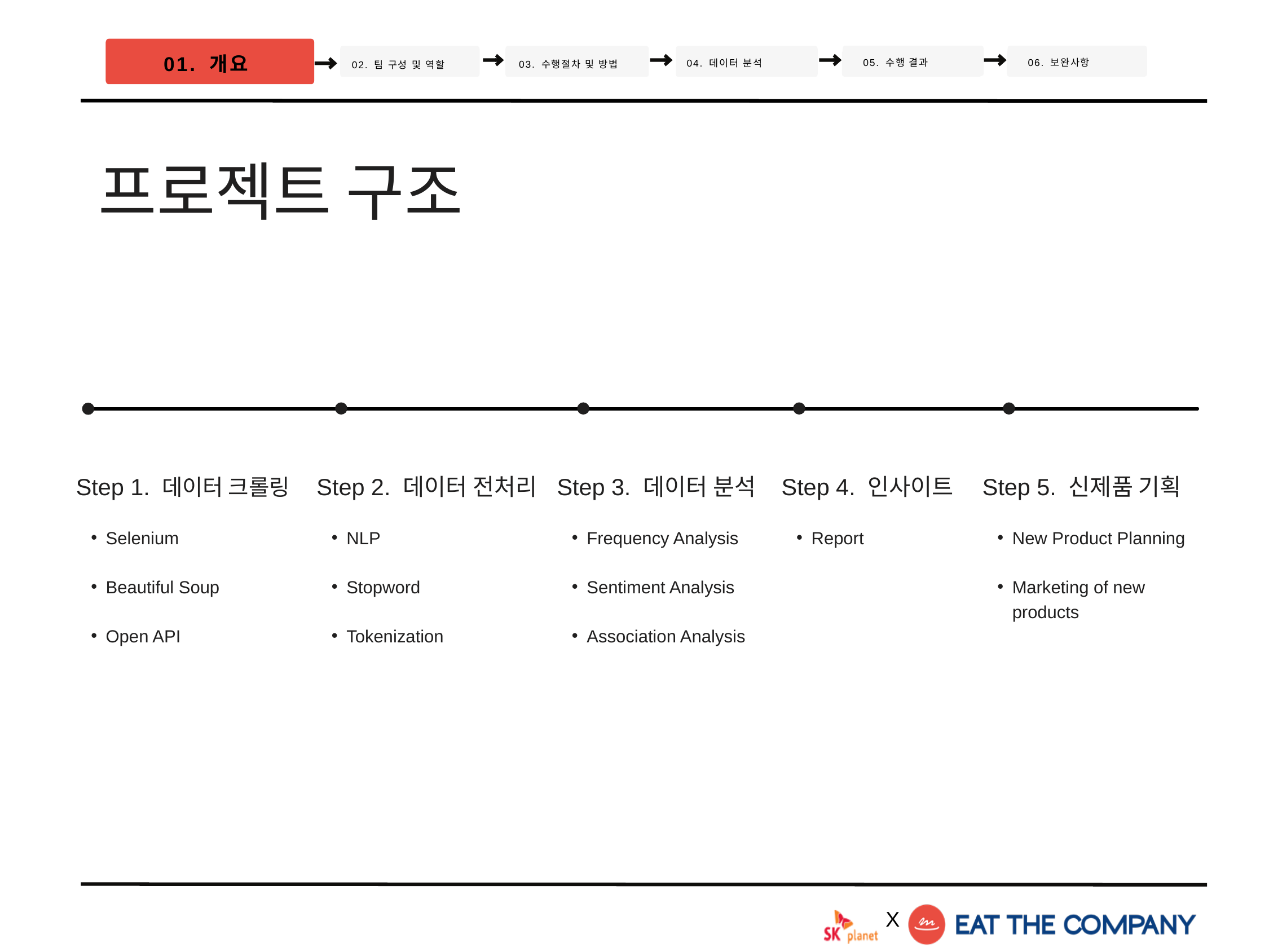

01. 개요

05. 수행 결과

06. 보완사항

02. 팀 구성 및 역할

  04. 데이터 분석

03. 수행절차 및 방법

프로젝트 구조

Step 1. 데이터 크롤링
Selenium

Beautiful Soup

Open API
Step 2. 데이터 전처리
NLP

Stopword

Tokenization
Step 3. 데이터 분석
Frequency Analysis

Sentiment Analysis

Association Analysis
Step 4. 인사이트
Report
Step 5. 신제품 기획
New Product Planning

Marketing of new products

X